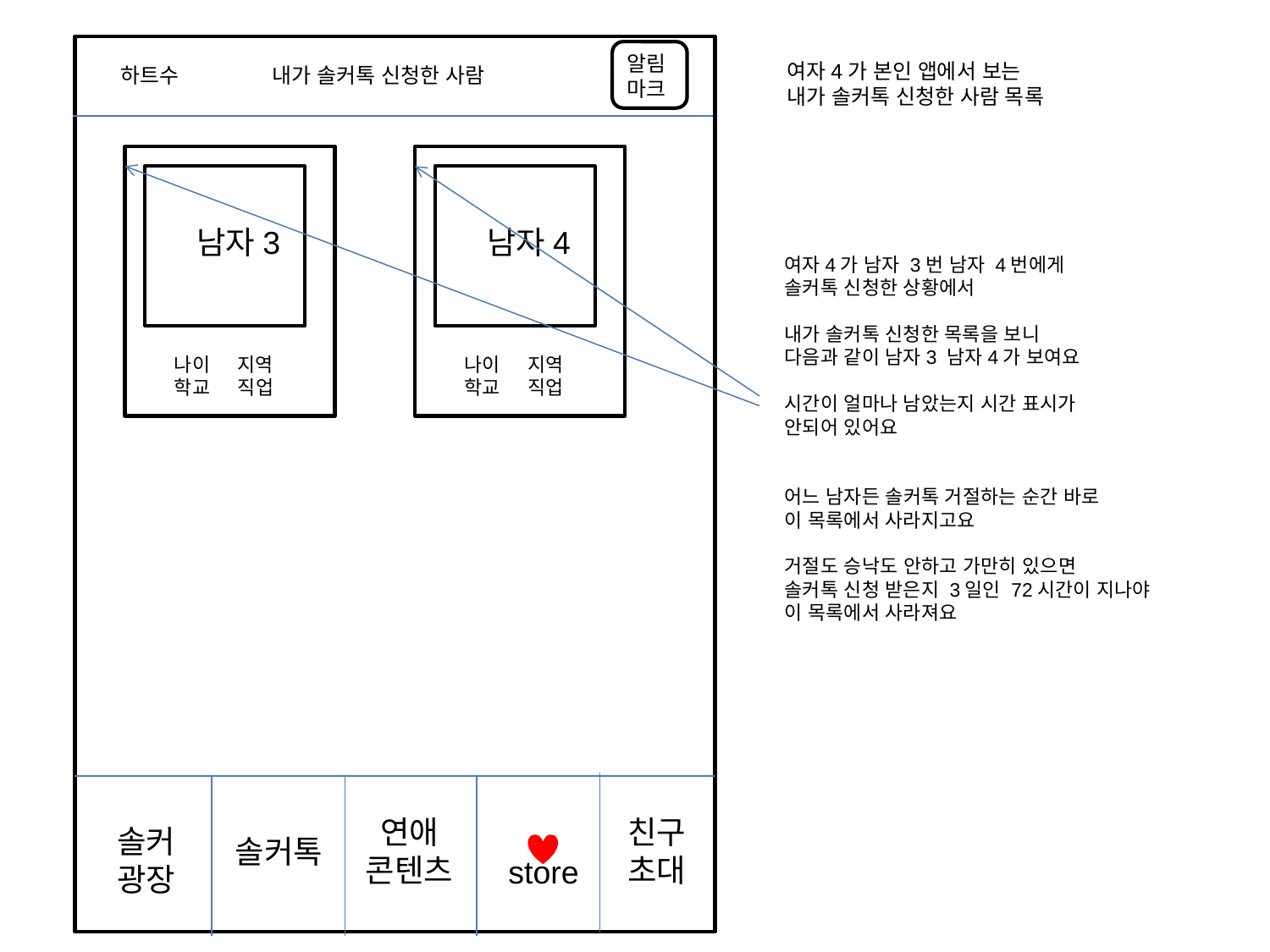

알림
마크
여자4가 본인 앱에서 보는
내가 솔커톡 신청한 사람 목록
하트수
내가 솔커톡 신청한 사람

남자3
남자4
여자4가 남자 3번 남자 4번에게
솔커톡 신청한 상황에서

내가 솔커톡 신청한 목록을 보니
다음과 같이 남자3 남자4가 보여요

시간이 얼마나 남았는지 시간 표시가
안되어 있어요

어느 남자든 솔커톡 거절하는 순간 바로
이 목록에서 사라지고요

거절도 승낙도 안하고 가만히 있으면
솔커톡 신청 받은지 3일인 72시간이 지나야
이 목록에서 사라져요
나이     지역
학교     직업
나이     지역
학교     직업
연애
콘텐츠
친구
초대
솔커
광장
솔커톡

store